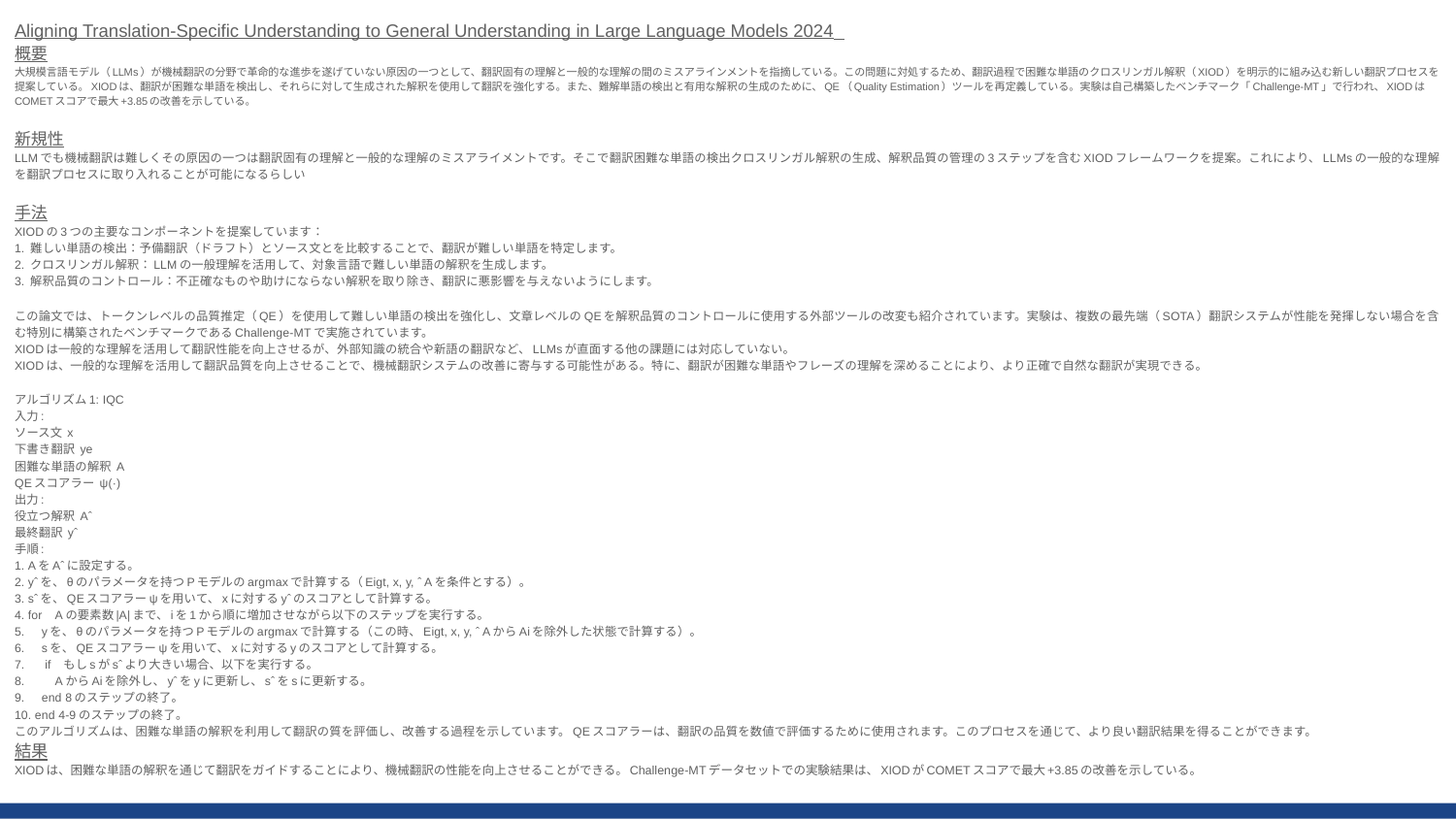

Aligning Translation-Specific Understanding to General Understanding in Large Language Models 2024
概要
大規模言語モデル（LLMs）が機械翻訳の分野で革命的な進歩を遂げていない原因の一つとして、翻訳固有の理解と一般的な理解の間のミスアラインメントを指摘している。この問題に対処するため、翻訳過程で困難な単語のクロスリンガル解釈（XIOD）を明示的に組み込む新しい翻訳プロセスを提案している。XIODは、翻訳が困難な単語を検出し、それらに対して生成された解釈を使用して翻訳を強化する。また、難解単語の検出と有用な解釈の生成のために、QE（Quality Estimation）ツールを再定義している。実験は自己構築したベンチマーク「Challenge-MT」で行われ、XIODはCOMETスコアで最大+3.85の改善を示している。
新規性
LLMでも機械翻訳は難しくその原因の一つは翻訳固有の理解と一般的な理解のミスアライメントです。そこで翻訳困難な単語の検出クロスリンガル解釈の生成、解釈品質の管理の3ステップを含むXIODフレームワークを提案。これにより、LLMsの一般的な理解を翻訳プロセスに取り入れることが可能になるらしい
手法
XIODの3つの主要なコンポーネントを提案しています：
1. 難しい単語の検出：予備翻訳（ドラフト）とソース文とを比較することで、翻訳が難しい単語を特定します。
2. クロスリンガル解釈：LLMの一般理解を活用して、対象言語で難しい単語の解釈を生成します。
3. 解釈品質のコントロール：不正確なものや助けにならない解釈を取り除き、翻訳に悪影響を与えないようにします。
この論文では、トークンレベルの品質推定（QE）を使用して難しい単語の検出を強化し、文章レベルのQEを解釈品質のコントロールに使用する外部ツールの改変も紹介されています。実験は、複数の最先端（SOTA）翻訳システムが性能を発揮しない場合を含む特別に構築されたベンチマークであるChallenge-MTで実施されています。
XIODは一般的な理解を活用して翻訳性能を向上させるが、外部知識の統合や新語の翻訳など、LLMsが直面する他の課題には対応していない。
XIODは、一般的な理解を活用して翻訳品質を向上させることで、機械翻訳システムの改善に寄与する可能性がある。特に、翻訳が困難な単語やフレーズの理解を深めることにより、より正確で自然な翻訳が実現できる。
アルゴリズム1: IQC
入力:
ソース文 x
下書き翻訳 ye
困難な単語の解釈 A
QEスコアラー ψ(·)
出力:
役立つ解釈 Aˆ
最終翻訳 yˆ
手順:
1. AをAˆに設定する。
2. yˆを、θのパラメータを持つPモデルのargmaxで計算する（Eigt, x, y, ˆ Aを条件とする）。
3. sˆを、QEスコアラーψを用いて、xに対するyˆのスコアとして計算する。
4. for    Aの要素数|A|まで、iを1から順に増加させながら以下のステップを実行する。
5.     yを、θのパラメータを持つPモデルのargmaxで計算する（この時、Eigt, x, y, ˆ AからAiを除外した状態で計算する）。
6.     sを、QEスコアラーψを用いて、xに対するyのスコアとして計算する。
7.      if   もしsがsˆより大きい場合、以下を実行する。
8.         AからAiを除外し、yˆをyに更新し、sˆをsに更新する。
9.     end 8のステップの終了。
10. end 4-9のステップの終了。
このアルゴリズムは、困難な単語の解釈を利用して翻訳の質を評価し、改善する過程を示しています。QEスコアラーは、翻訳の品質を数値で評価するために使用されます。このプロセスを通じて、より良い翻訳結果を得ることができます。
結果
XIODは、困難な単語の解釈を通じて翻訳をガイドすることにより、機械翻訳の性能を向上させることができる。Challenge-MTデータセットでの実験結果は、XIODがCOMETスコアで最大+3.85の改善を示している。